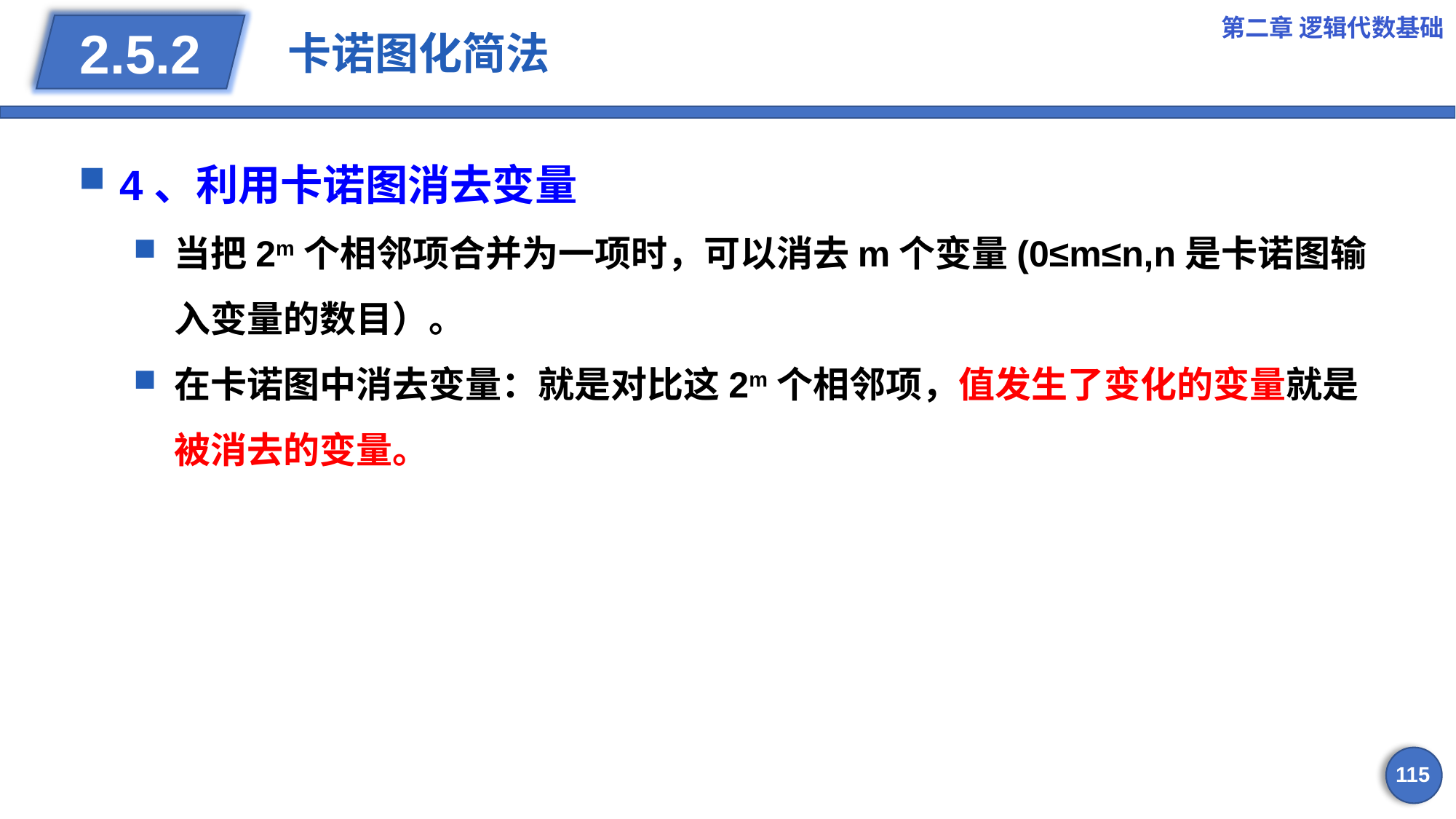

第二章 逻辑代数基础
# 卡诺图化简法
2.5.2
4、利用卡诺图消去变量
当把2m个相邻项合并为一项时，可以消去m个变量(0≤m≤n,n是卡诺图输入变量的数目）。
在卡诺图中消去变量：就是对比这2m个相邻项，值发生了变化的变量就是被消去的变量。
115